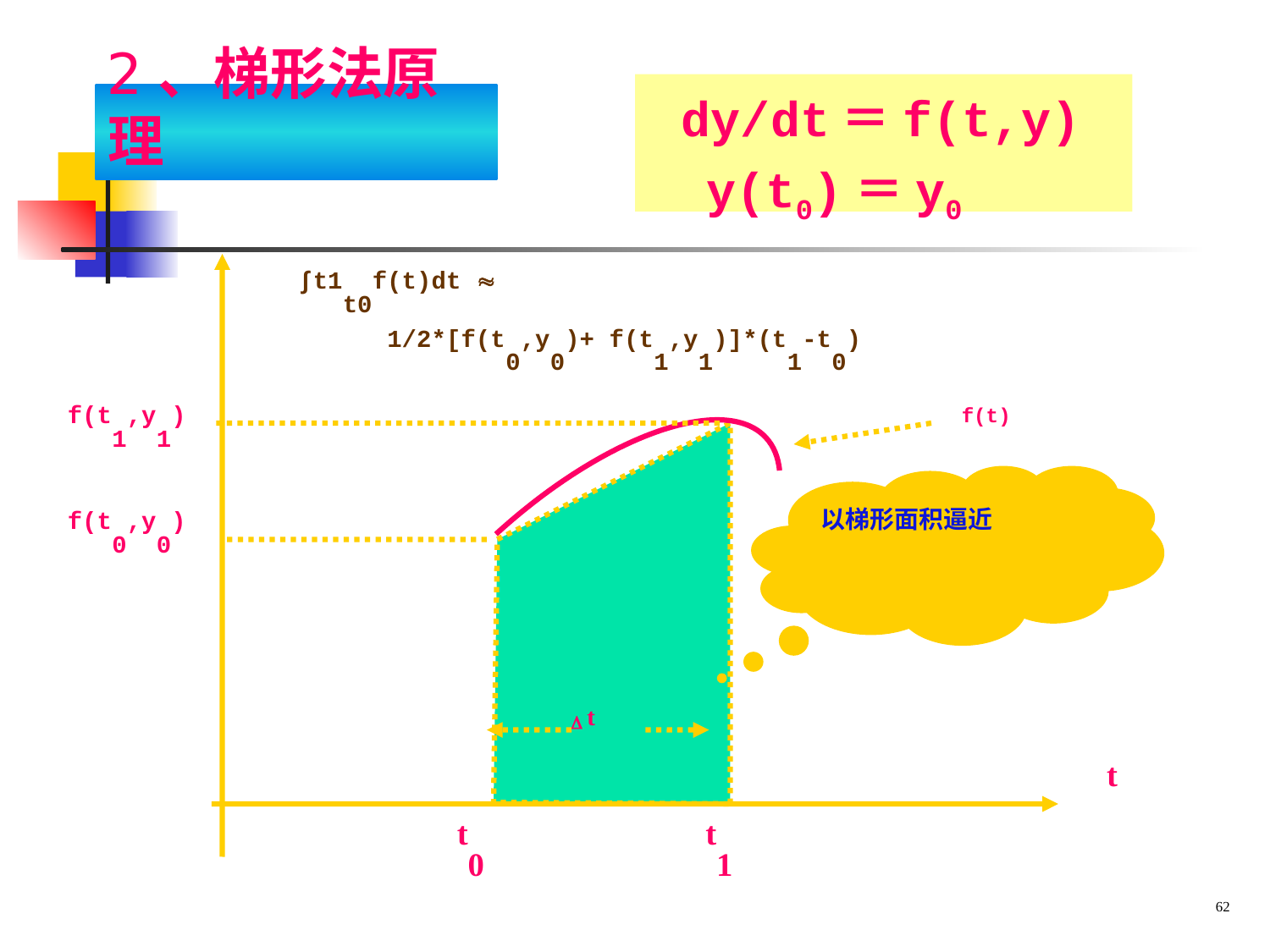

dy/dt＝f(t,y)
  y(t0)＝y0
# 2、梯形法原理
∫t1t0f(t)dt ≈
      1/2*[f(t0,y0)+ f(t1,y1)]*(t1-t0)

f(t1,y1)
f(t)

以梯形面积逼近

f(t0,y0)

Δ t

t

t0
t1
62